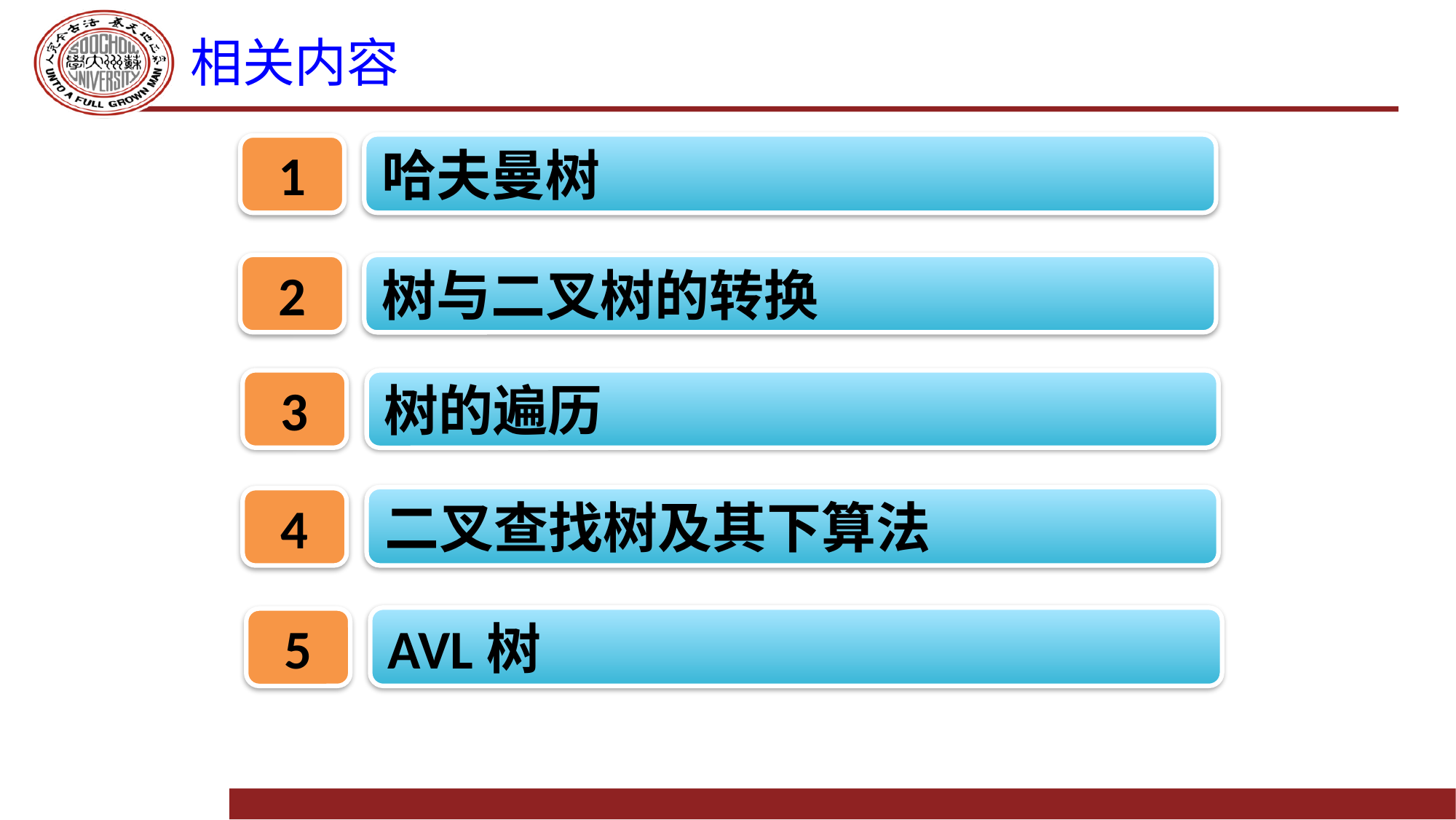

# 相关内容
哈夫曼树
1
2
树与二叉树的转换
3
树的遍历
二叉查找树及其下算法
4
AVL树
5